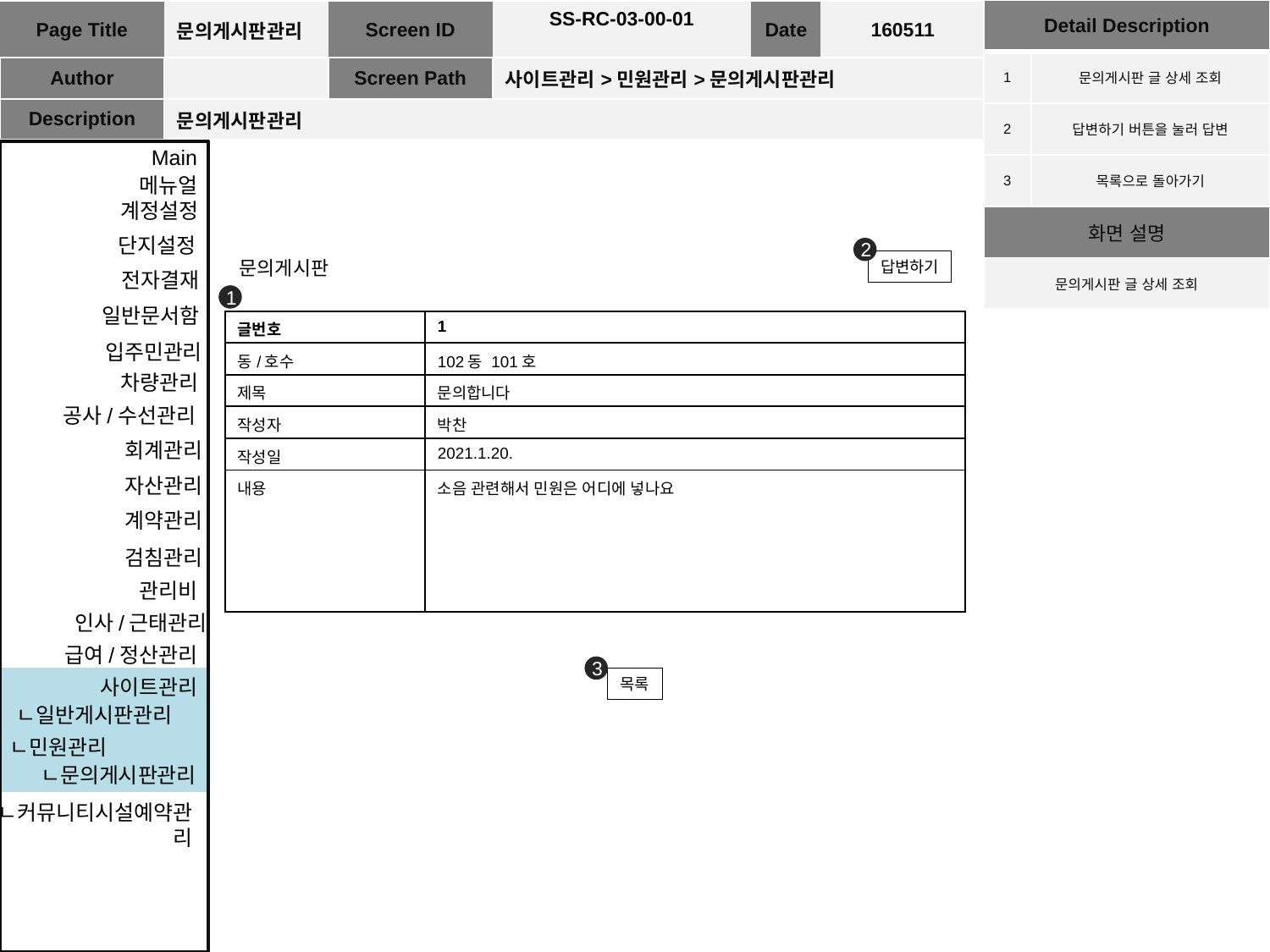

| Detail Description |  |
| --- | --- |
| 1 | 문의게시판 글 상세 조회 |
| 2 | 답변하기 버튼을 눌러 답변 |
| 3 | 목록으로 돌아가기 |
| 화면 설명 |  |
| 문의게시판 글 상세 조회 |  |
| Page Title | 문의게시판관리 | Screen ID | SS-RC-03-00-01 | Date | 160511 |
| --- | --- | --- | --- | --- | --- |
| Author |  | Screen Path | 사이트관리>민원관리>문의게시판관리 |  |  |
| Description | 문의게시판관리 |  |  |  |  |
Main

메뉴얼
계정설정
단지설정
2
문의게시판
답변하기
전자결재
1
일반문서함
| 글번호 | 1 |
| --- | --- |
| 동/호수 | 102동 101호 |
| 제목 | 문의합니다 |
| 작성자 | 박찬 |
| 작성일 | 2021.1.20. |
| 내용 | 소음 관련해서 민원은 어디에 넣나요 |
입주민관리
차량관리
공사/수선관리
회계관리
자산관리
계약관리
검침관리
관리비
인사/근태관리
급여/정산관리
3

사이트관리
목록
ㄴ일반게시판관리
ㄴ민원관리
ㄴ문의게시판관리
ㄴ커뮤니티시설예약관리